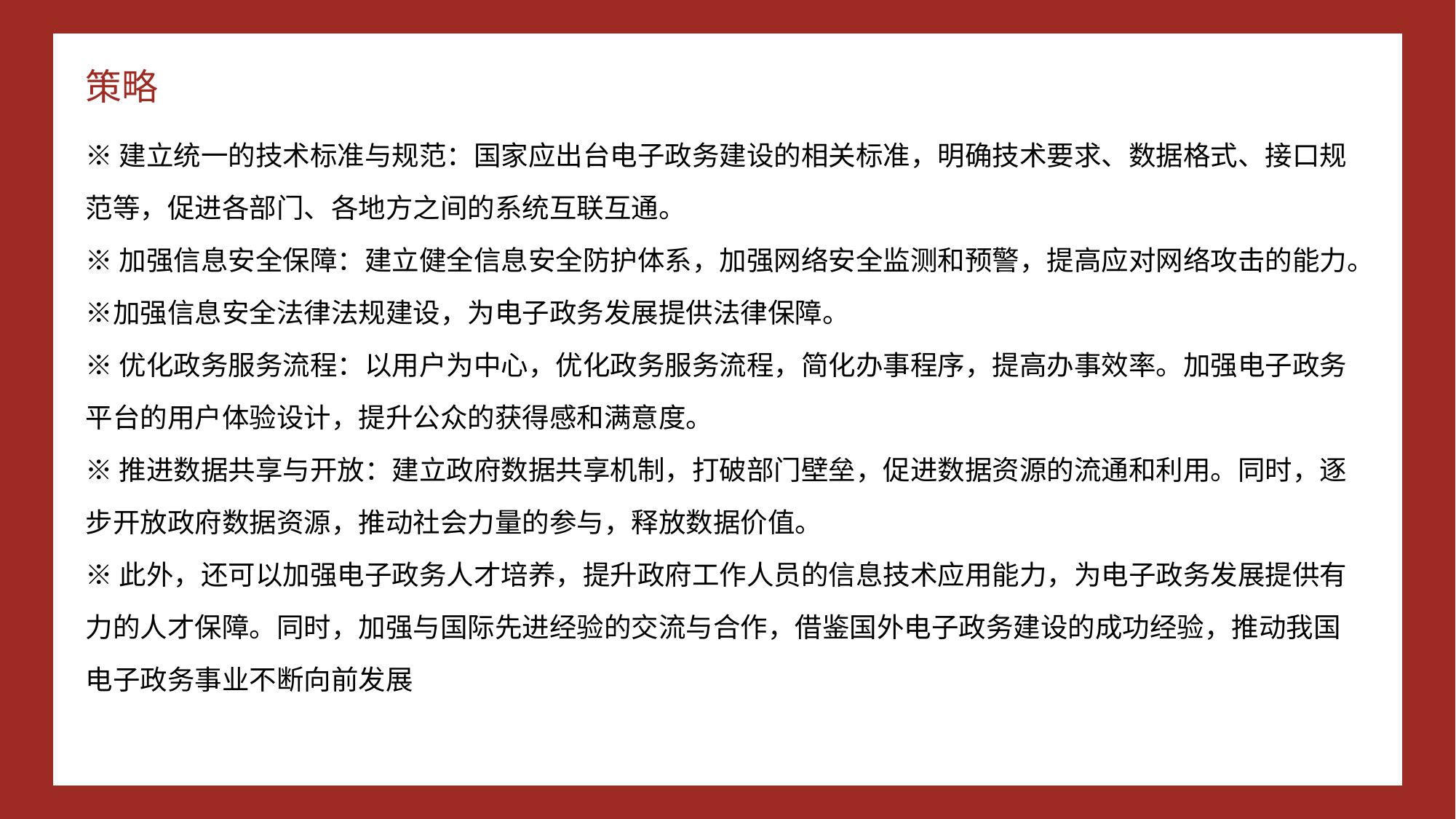

策略
※建立统一的技术标准与规范：国家应出台电子政务建设的相关标准，明确技术要求、数据格式、接口规范等，促进各部门、各地方之间的系统互联互通。
※加强信息安全保障：建立健全信息安全防护体系，加强网络安全监测和预警，提高应对网络攻击的能力。※加强信息安全法律法规建设，为电子政务发展提供法律保障。
※优化政务服务流程：以用户为中心，优化政务服务流程，简化办事程序，提高办事效率。加强电子政务平台的用户体验设计，提升公众的获得感和满意度。
※推进数据共享与开放：建立政府数据共享机制，打破部门壁垒，促进数据资源的流通和利用。同时，逐步开放政府数据资源，推动社会力量的参与，释放数据价值。
※此外，还可以加强电子政务人才培养，提升政府工作人员的信息技术应用能力，为电子政务发展提供有力的人才保障。同时，加强与国际先进经验的交流与合作，借鉴国外电子政务建设的成功经验，推动我国电子政务事业不断向前发展
跨部门协作与信息共享